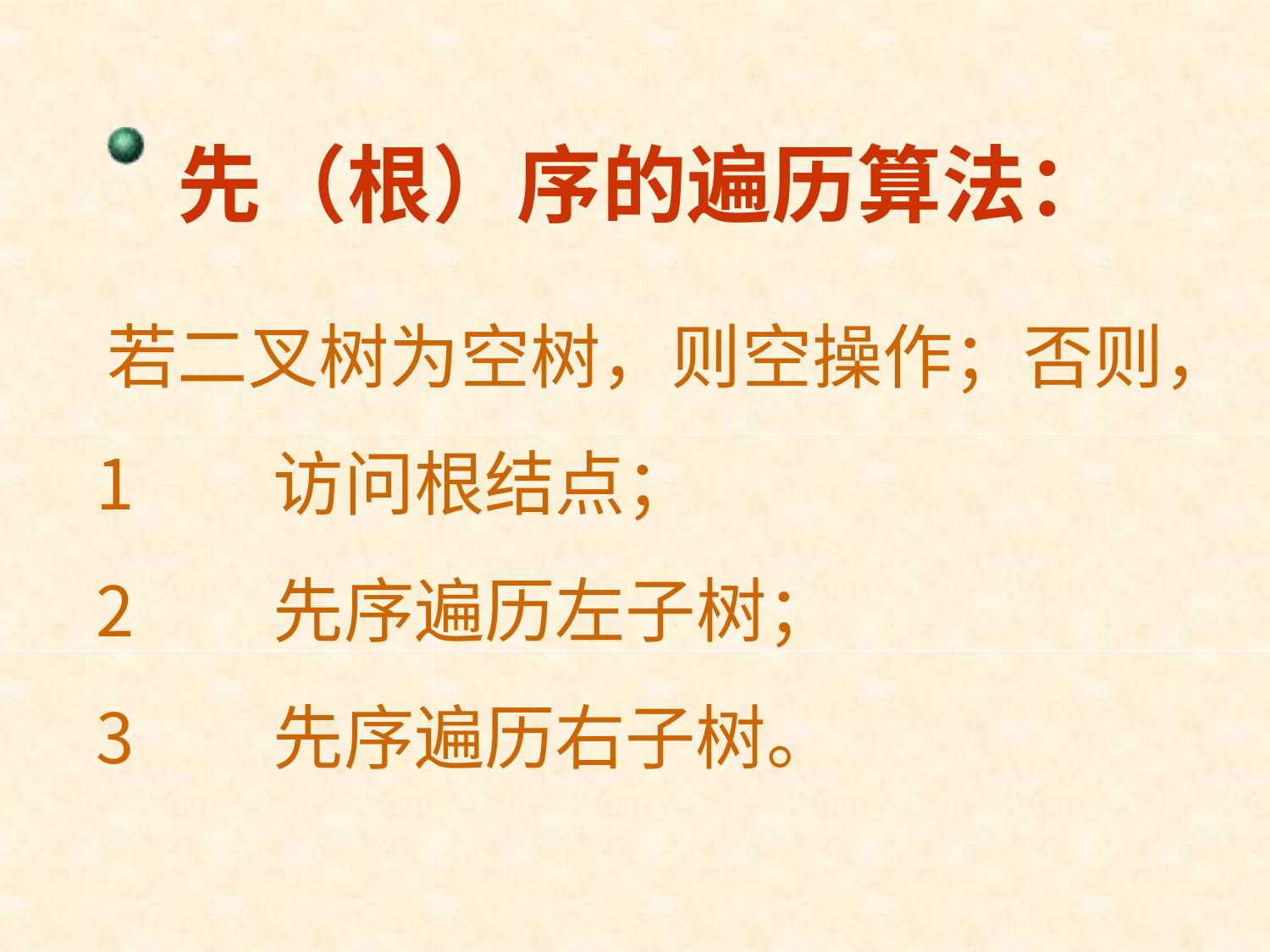

# 先（根）序的遍历算法：
若二叉树为空树，则空操作；否则，
访问根结点；
先序遍历左子树；
先序遍历右子树。